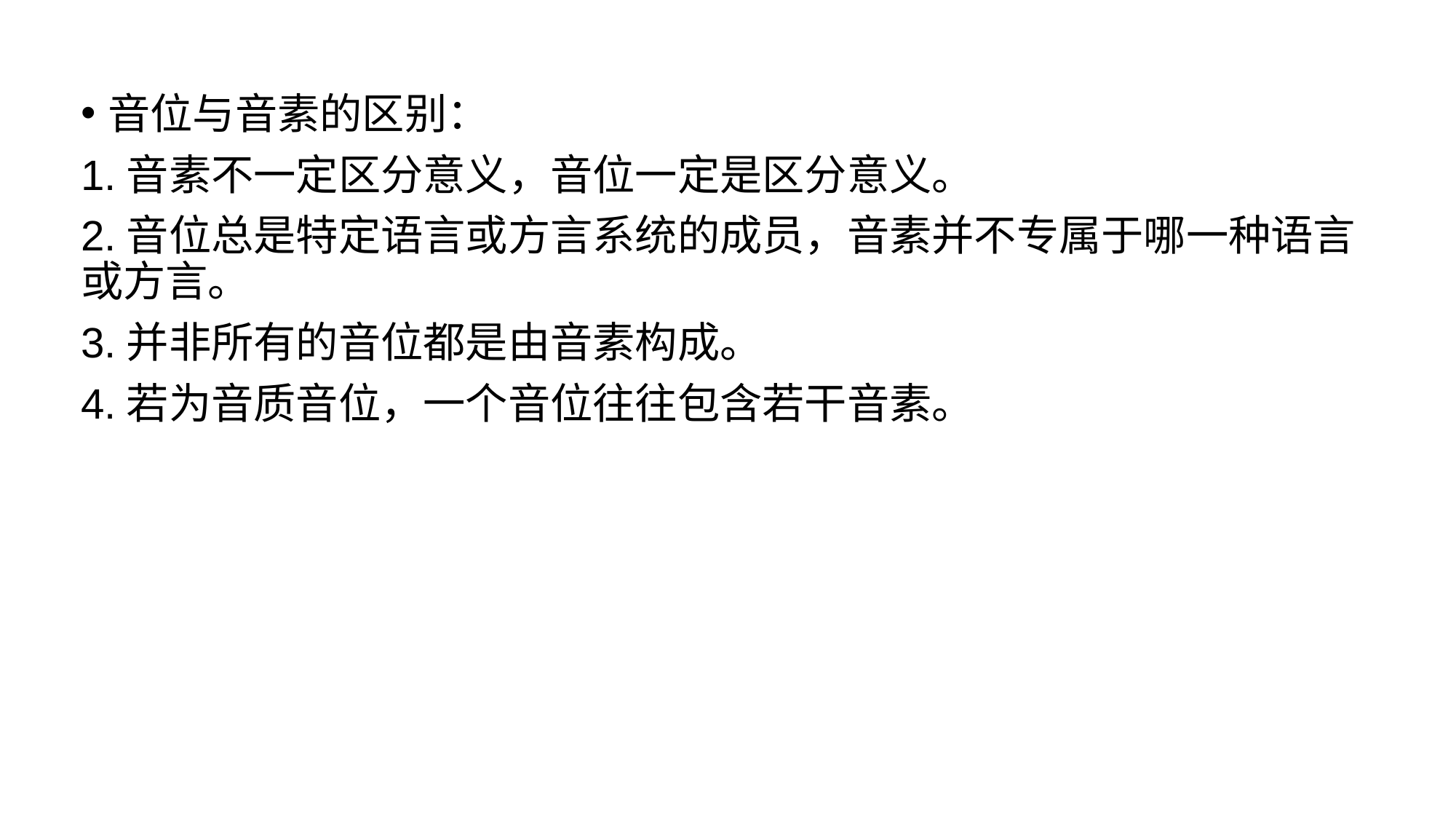

音位与音素的区别：
1.音素不一定区分意义，音位一定是区分意义。
2.音位总是特定语言或方言系统的成员，音素并不专属于哪一种语言或方言。
3.并非所有的音位都是由音素构成。
4.若为音质音位，一个音位往往包含若干音素。